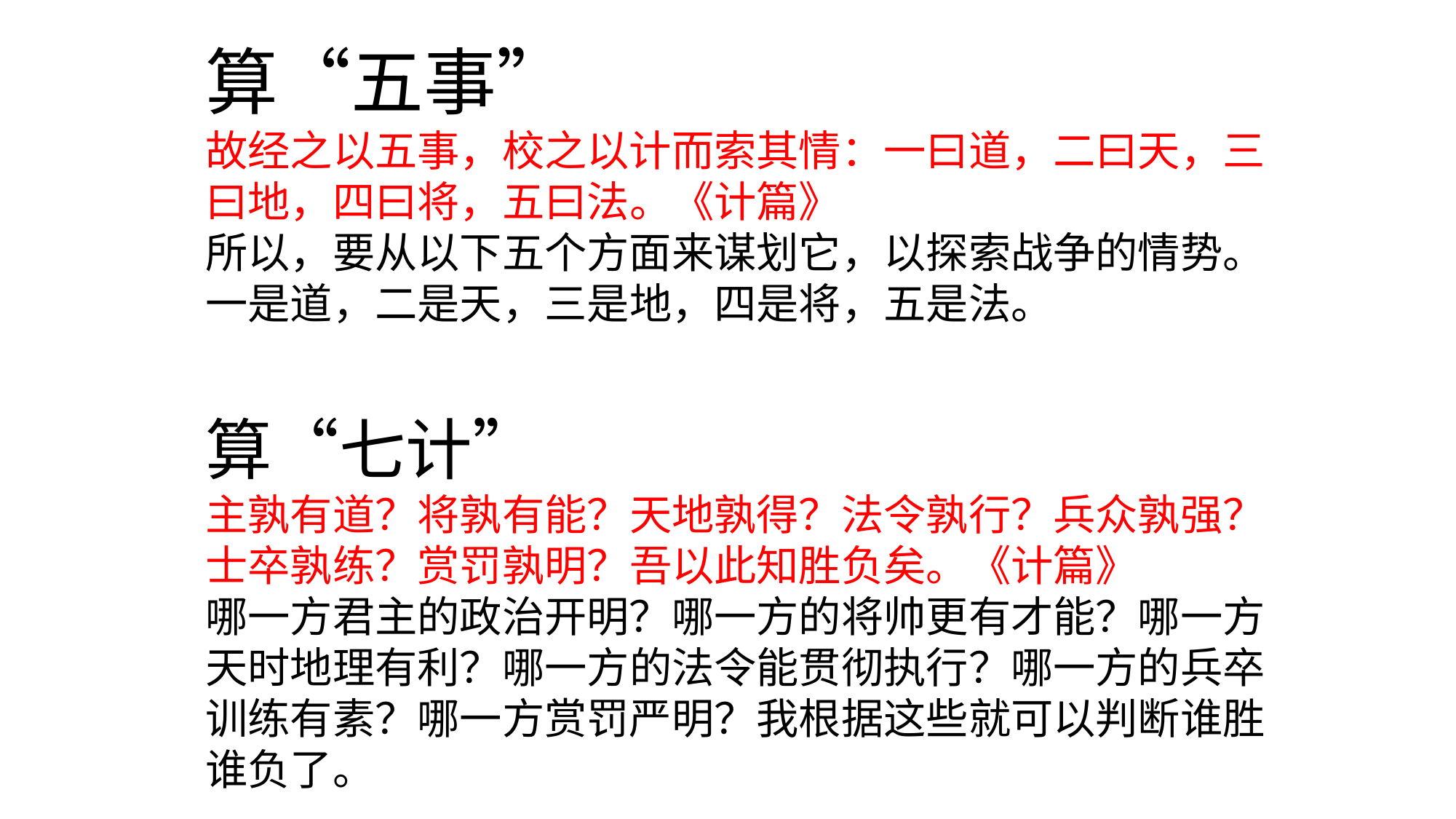

算“五事”
故经之以五事，校之以计而索其情：一曰道，二曰天，三曰地，四曰将，五曰法。《计篇》
所以，要从以下五个方面来谋划它，以探索战争的情势。一是道，二是天，三是地，四是将，五是法。

算“七计”
主孰有道？将孰有能？天地孰得？法令孰行？兵众孰强？士卒孰练？赏罚孰明？吾以此知胜负矣。《计篇》
哪一方君主的政治开明？哪一方的将帅更有才能？哪一方天时地理有利？哪一方的法令能贯彻执行？哪一方的兵卒训练有素？哪一方赏罚严明？我根据这些就可以判断谁胜谁负了。